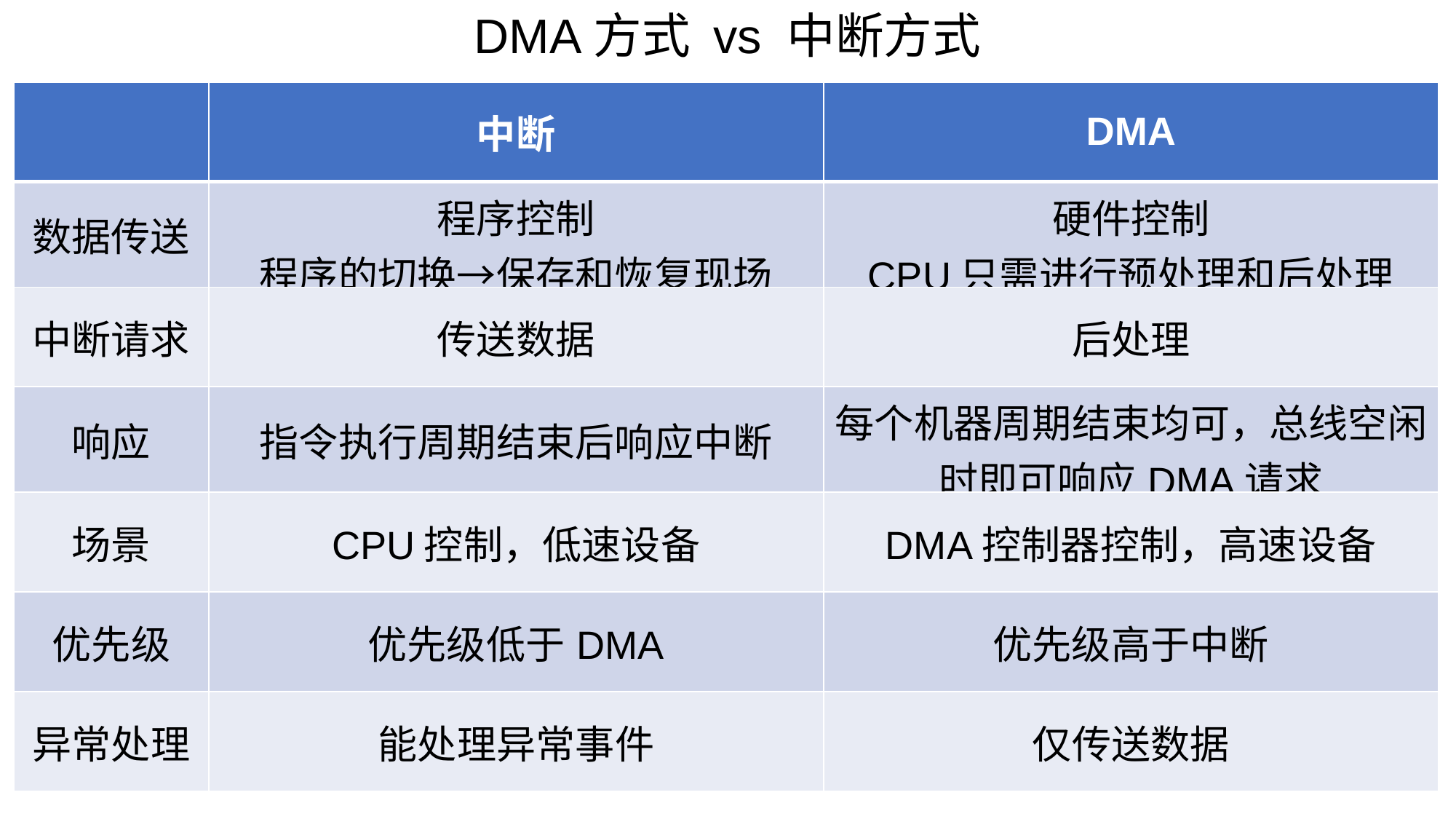

DMA方式 vs 中断方式
|  | 中断 | DMA |
| --- | --- | --- |
| 数据传送 | 程序控制 程序的切换→保存和恢复现场 | 硬件控制 CPU只需进行预处理和后处理 |
| 中断请求 | 传送数据 | 后处理 |
| 响应 | 指令执行周期结束后响应中断 | 每个机器周期结束均可，总线空闲时即可响应DMA请求 |
| 场景 | CPU控制，低速设备 | DMA控制器控制，高速设备 |
| 优先级 | 优先级低于DMA | 优先级高于中断 |
| 异常处理 | 能处理异常事件 | 仅传送数据 |